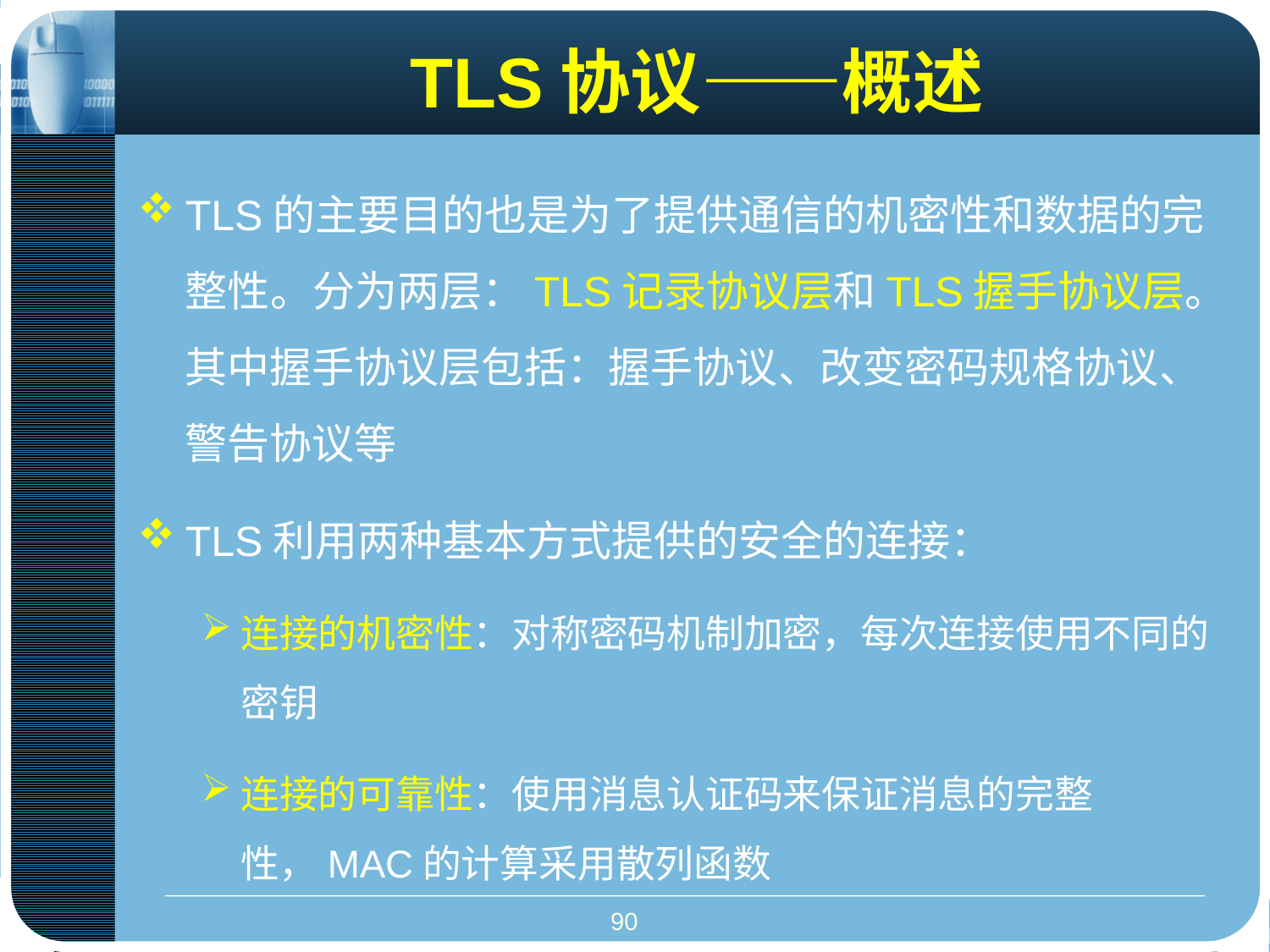

# TLS协议——概述
TLS的主要目的也是为了提供通信的机密性和数据的完整性。分为两层：TLS记录协议层和TLS握手协议层。其中握手协议层包括：握手协议、改变密码规格协议、警告协议等
TLS利用两种基本方式提供的安全的连接：
连接的机密性：对称密码机制加密，每次连接使用不同的密钥
连接的可靠性：使用消息认证码来保证消息的完整性，MAC的计算采用散列函数
90